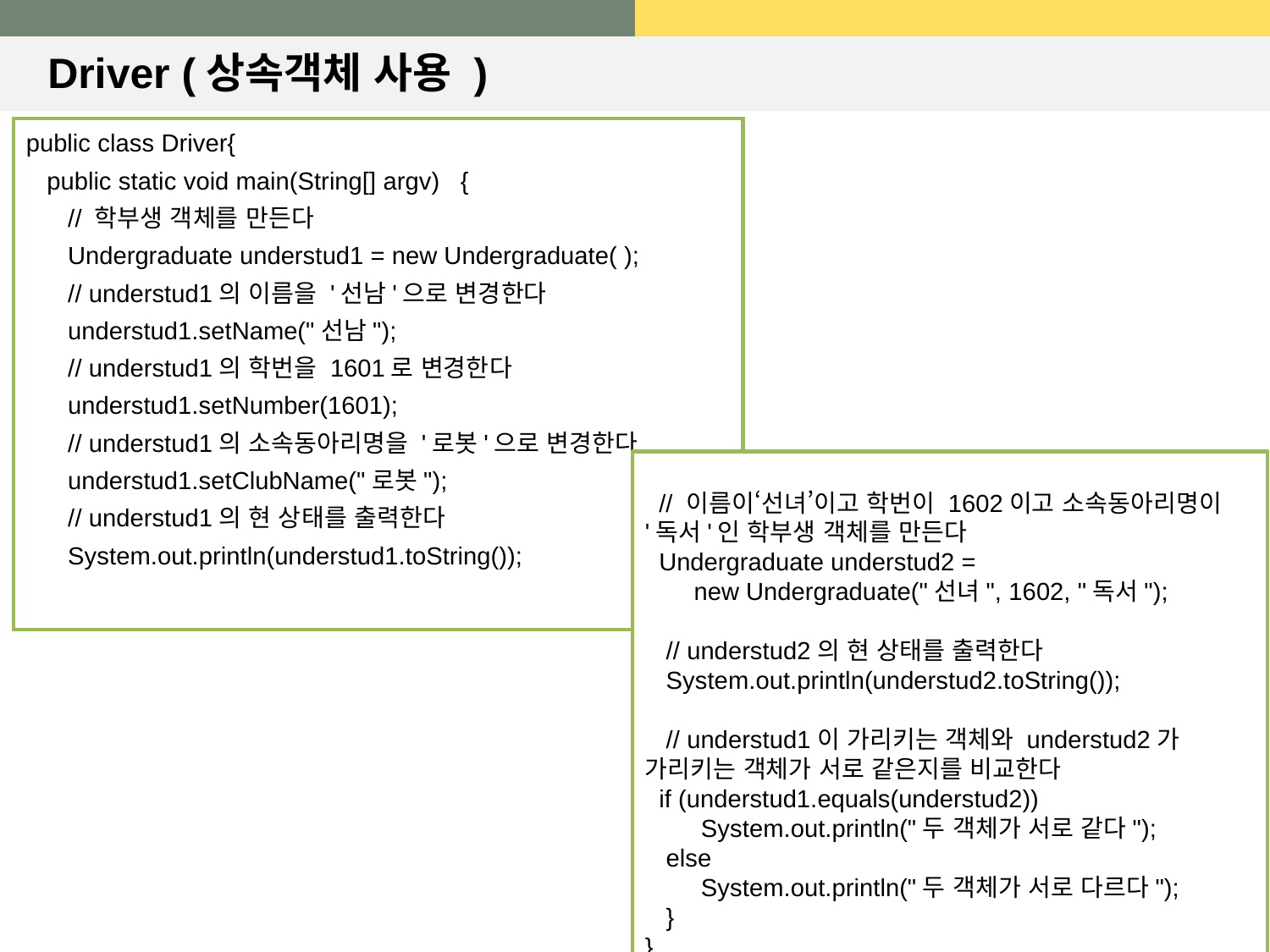

# Driver (상속객체 사용 )
public class Driver{
   public static void main(String[] argv)   {
      // 학부생 객체를 만든다
      Undergraduate understud1 = new Undergraduate( );
      // understud1의 이름을 '선남'으로 변경한다
      understud1.setName("선남");
      // understud1의 학번을 1601로 변경한다
      understud1.setNumber(1601);
      // understud1의 소속동아리명을 '로봇'으로 변경한다
      understud1.setClubName("로봇");
      // understud1의 현 상태를 출력한다
      System.out.println(understud1.toString());

  // 이름이‘선녀’이고 학번이 1602이고 소속동아리명이 '독서'인 학부생 객체를 만든다
  Undergraduate understud2 =
       new Undergraduate("선녀", 1602, "독서");

   // understud2의 현 상태를 출력한다
   System.out.println(understud2.toString());

   // understud1이 가리키는 객체와 understud2가 가리키는 객체가 서로 같은지를 비교한다
  if (understud1.equals(understud2))
        System.out.println("두 객체가 서로 같다");
   else
        System.out.println("두 객체가 서로 다르다");
   }
}